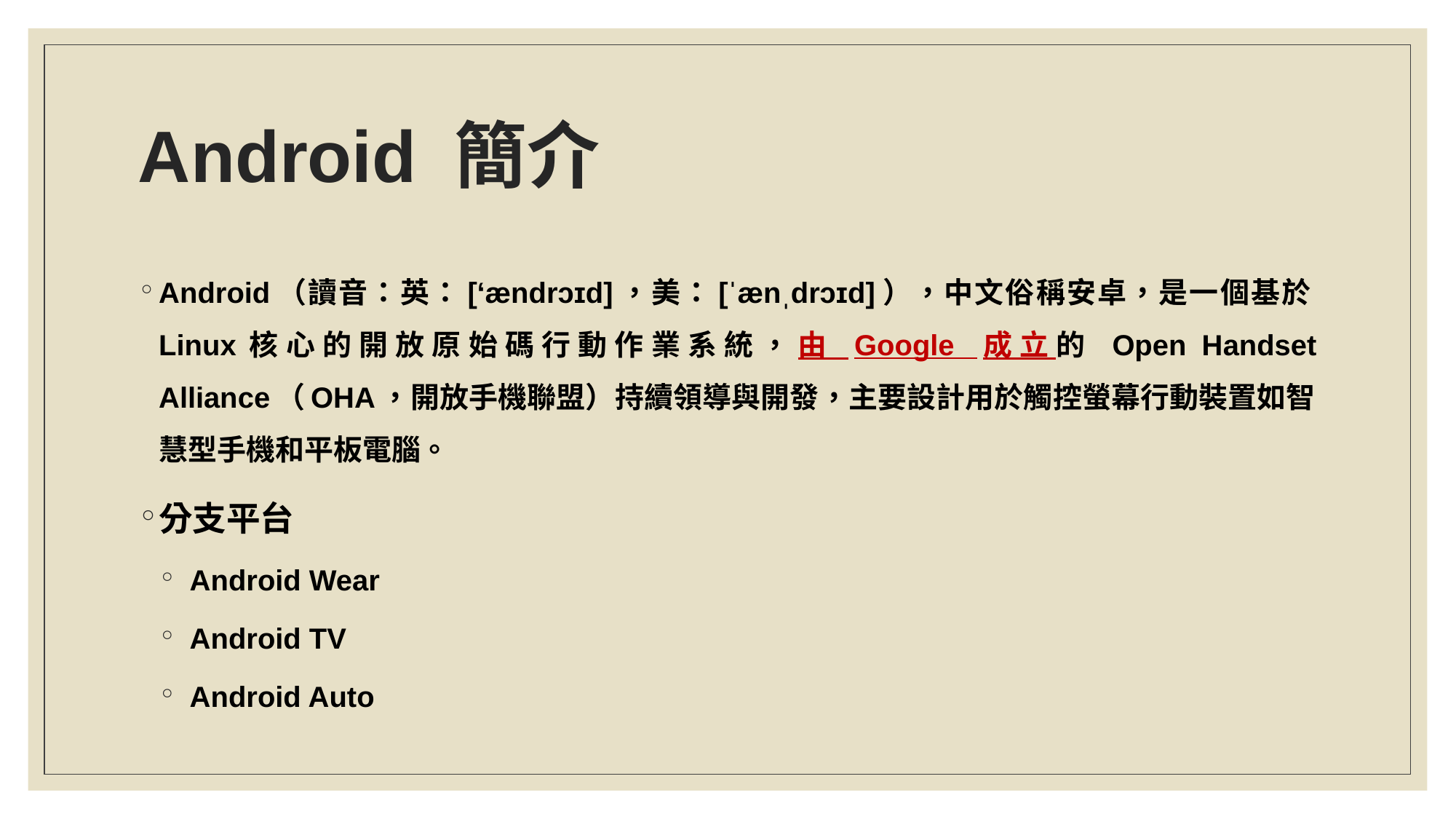

# Android 簡介
Android（讀音：英：[‘ændrɔɪd]，美：[ˈænˌdrɔɪd]），中文俗稱安卓，是一個基於Linux核心的開放原始碼行動作業系統，由 Google 成立的 Open Handset Alliance（OHA，開放手機聯盟）持續領導與開發，主要設計用於觸控螢幕行動裝置如智慧型手機和平板電腦。
分支平台
Android Wear
Android TV
Android Auto